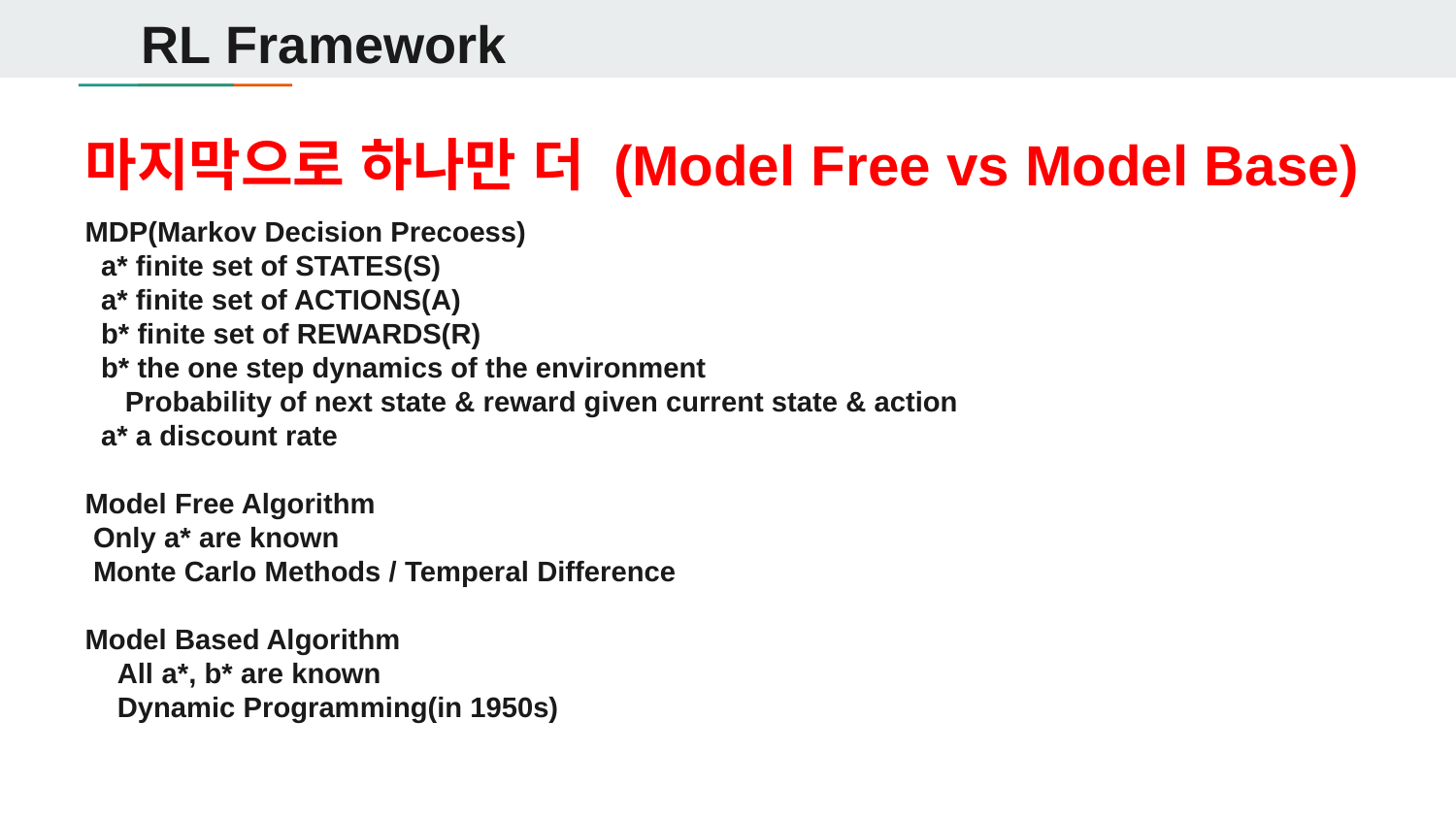

# RL Framework
마지막으로 하나만 더 (Model Free vs Model Base)
MDP(Markov Decision Precoess)
  a* finite set of STATES(S)
  a* finite set of ACTIONS(A)
  b* finite set of REWARDS(R)
  b* the one step dynamics of the environment
     Probability of next state & reward given current state & action
  a* a discount rate

Model Free Algorithm
 Only a* are known
 Monte Carlo Methods / Temperal Difference

Model Based Algorithm
    All a*, b* are known
    Dynamic Programming(in 1950s)